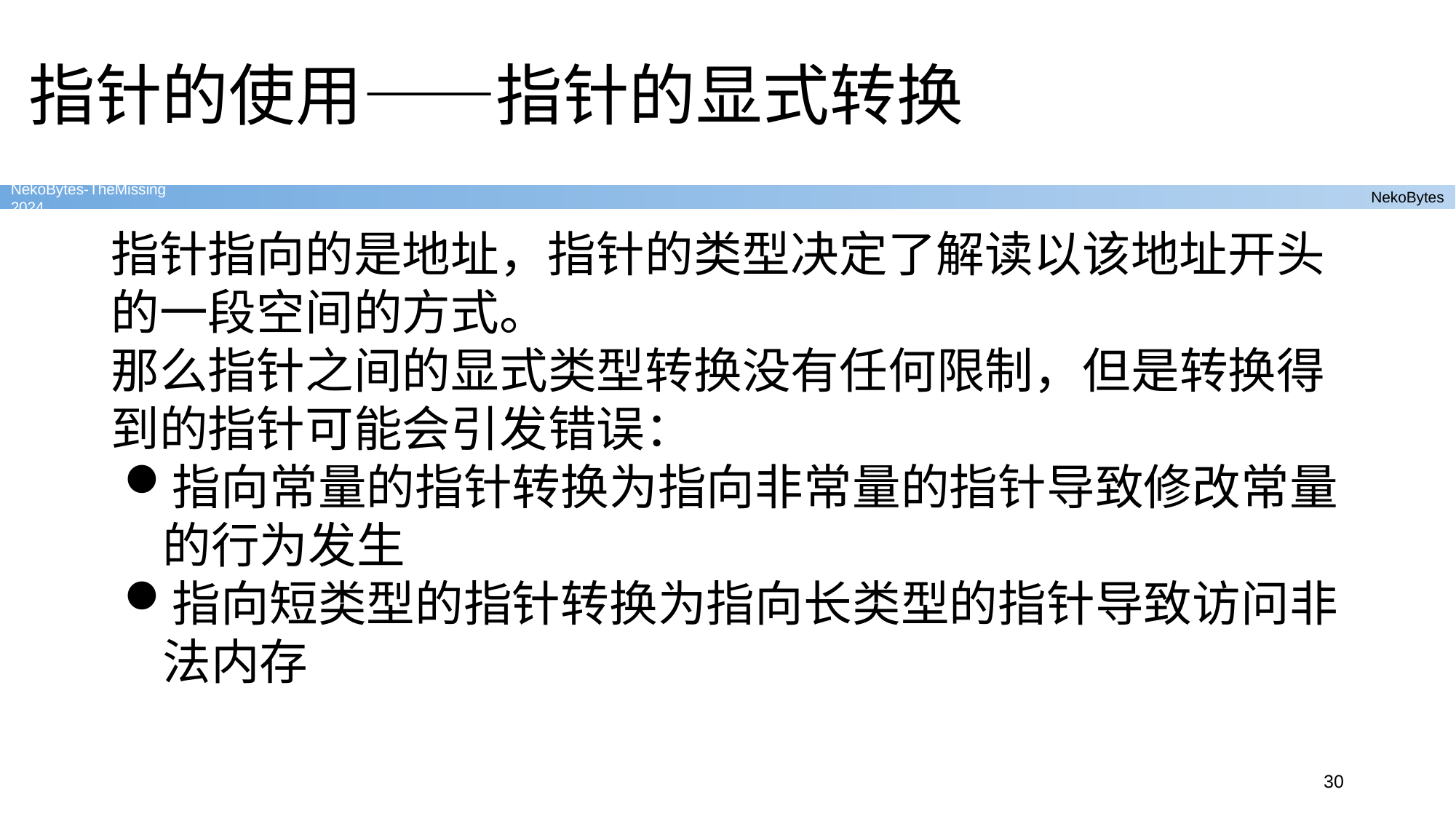

# 指针的使用——指针的显式转换
指针指向的是地址，指针的类型决定了解读以该地址开头的一段空间的方式。
那么指针之间的显式类型转换没有任何限制，但是转换得到的指针可能会引发错误：
指向常量的指针转换为指向非常量的指针导致修改常量的行为发生
指向短类型的指针转换为指向长类型的指针导致访问非法内存
30